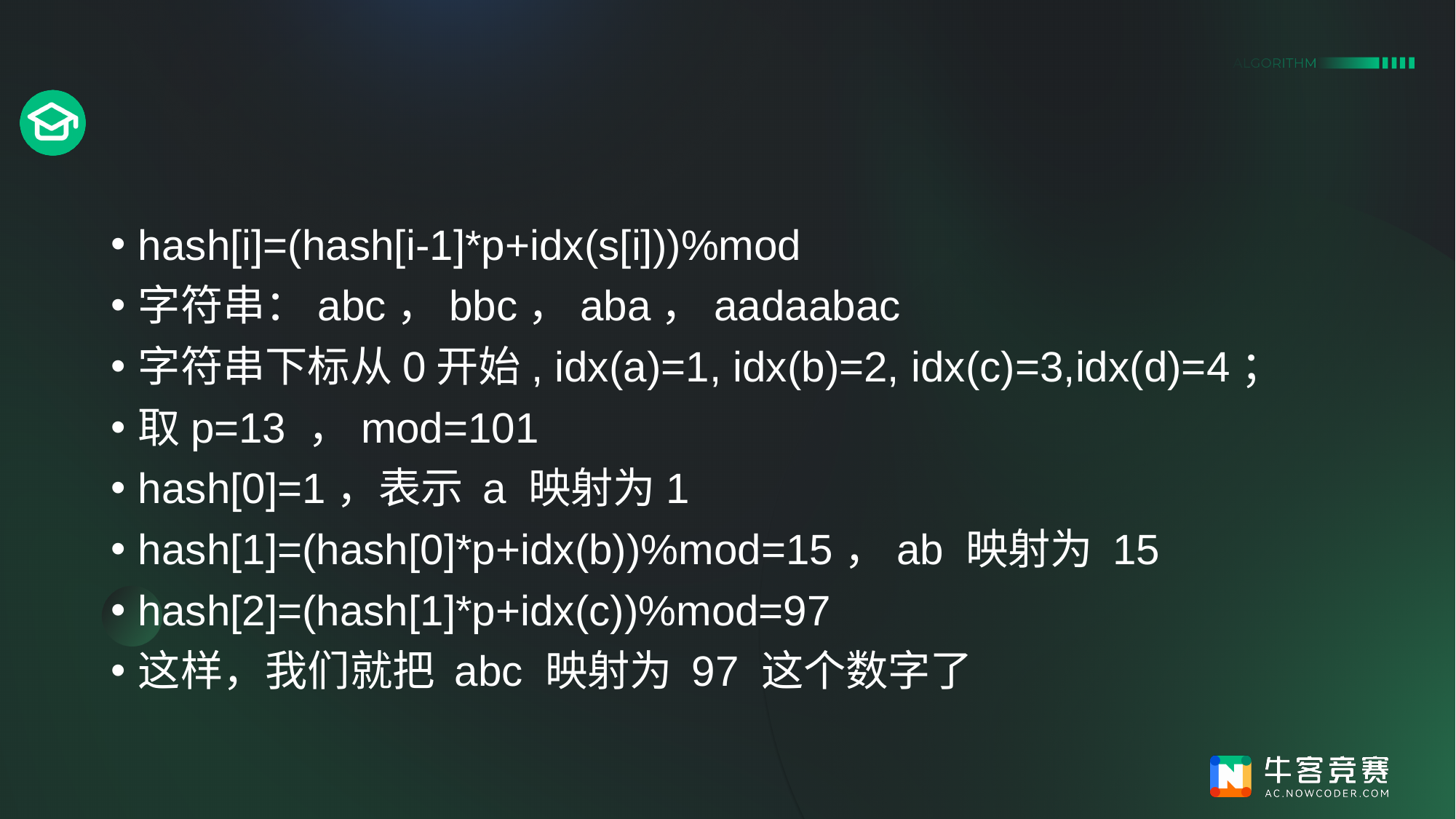

#
hash[i]=(hash[i-1]*p+idx(s[i]))%mod
字符串：abc，bbc，aba，aadaabac
字符串下标从0开始, idx(a)=1, idx(b)=2, idx(c)=3,idx(d)=4；
取p=13 ，mod=101
hash[0]=1，表示 a 映射为1
hash[1]=(hash[0]*p+idx(b))%mod=15，ab 映射为 15
hash[2]=(hash[1]*p+idx(c))%mod=97
这样，我们就把 abc 映射为 97 这个数字了